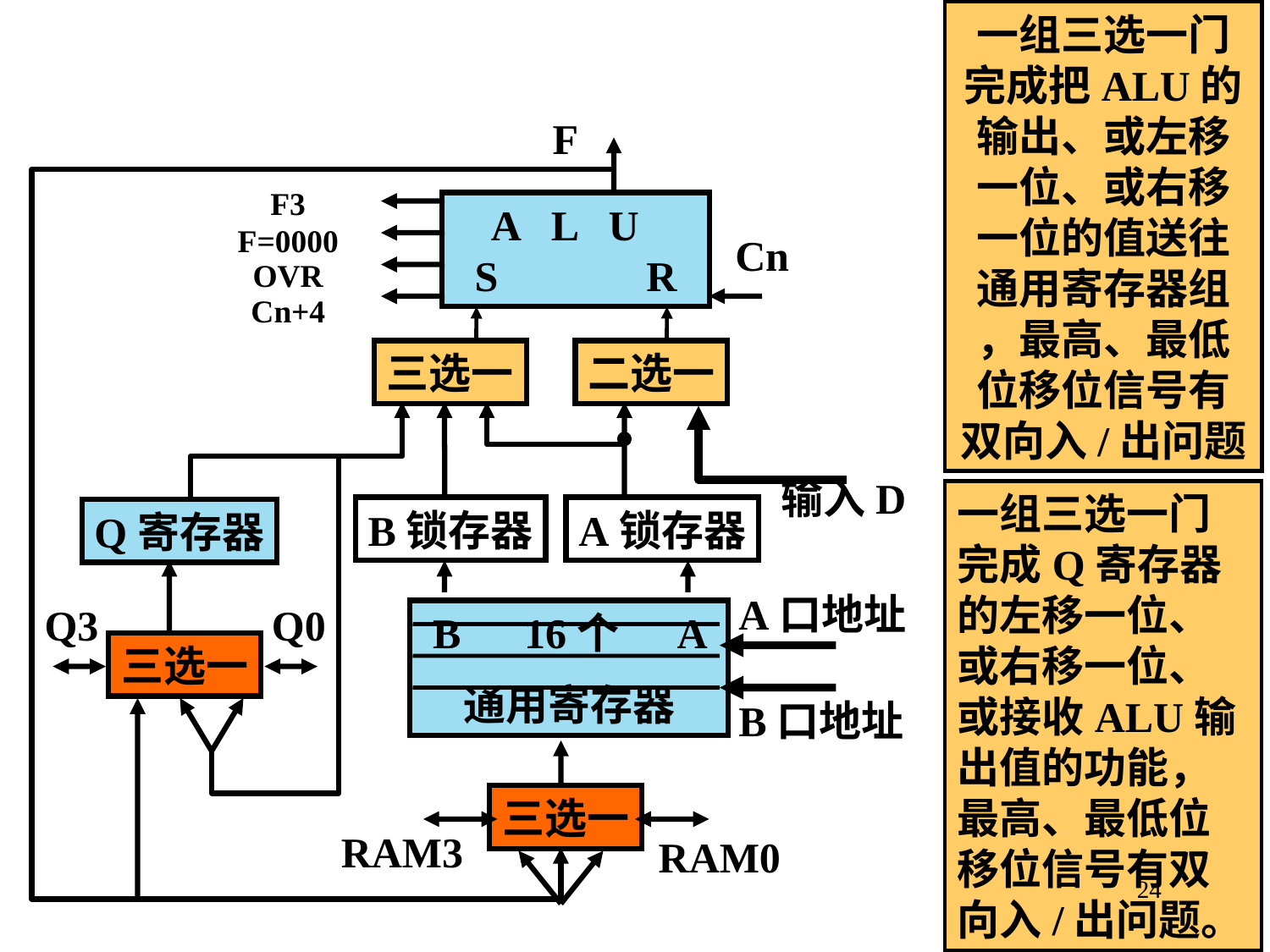

一组三选一门
完成把ALU的
输出、或左移
一位、或右移
一位的值送往
通用寄存器组
，最高、最低
位移位信号有
双向入/出问题
F

F3
F=0000
OVR
Cn+4
  A   L   U     S              R

Cn

三选一
二选一

输入D
一组三选一门
完成Q寄存器
的左移一位、
或右移一位、
或接收ALU输
出值的功能，
最高、最低位
移位信号有双
向入/出问题。
B锁存器
A锁存器
Q寄存器

A口地址
Q3
Q0
 B      16个     A
通用寄存器

三选一

B口地址

三选一
RAM3

RAM0

24